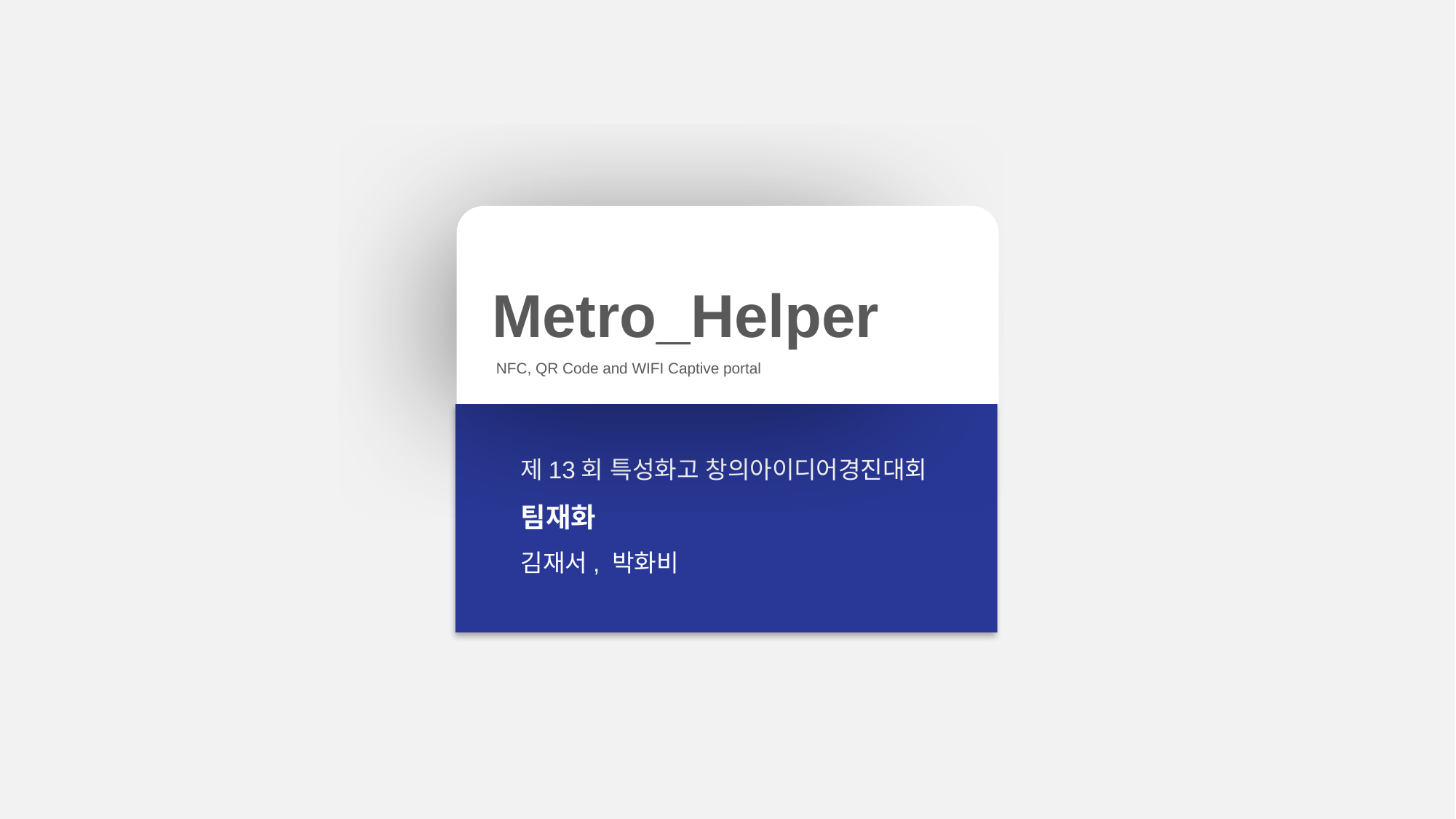

Metro_Helper
     NFC, QR Code and WIFI Captive portal

제13회 특성화고 창의아이디어경진대회
팀재화
김재서, 박화비